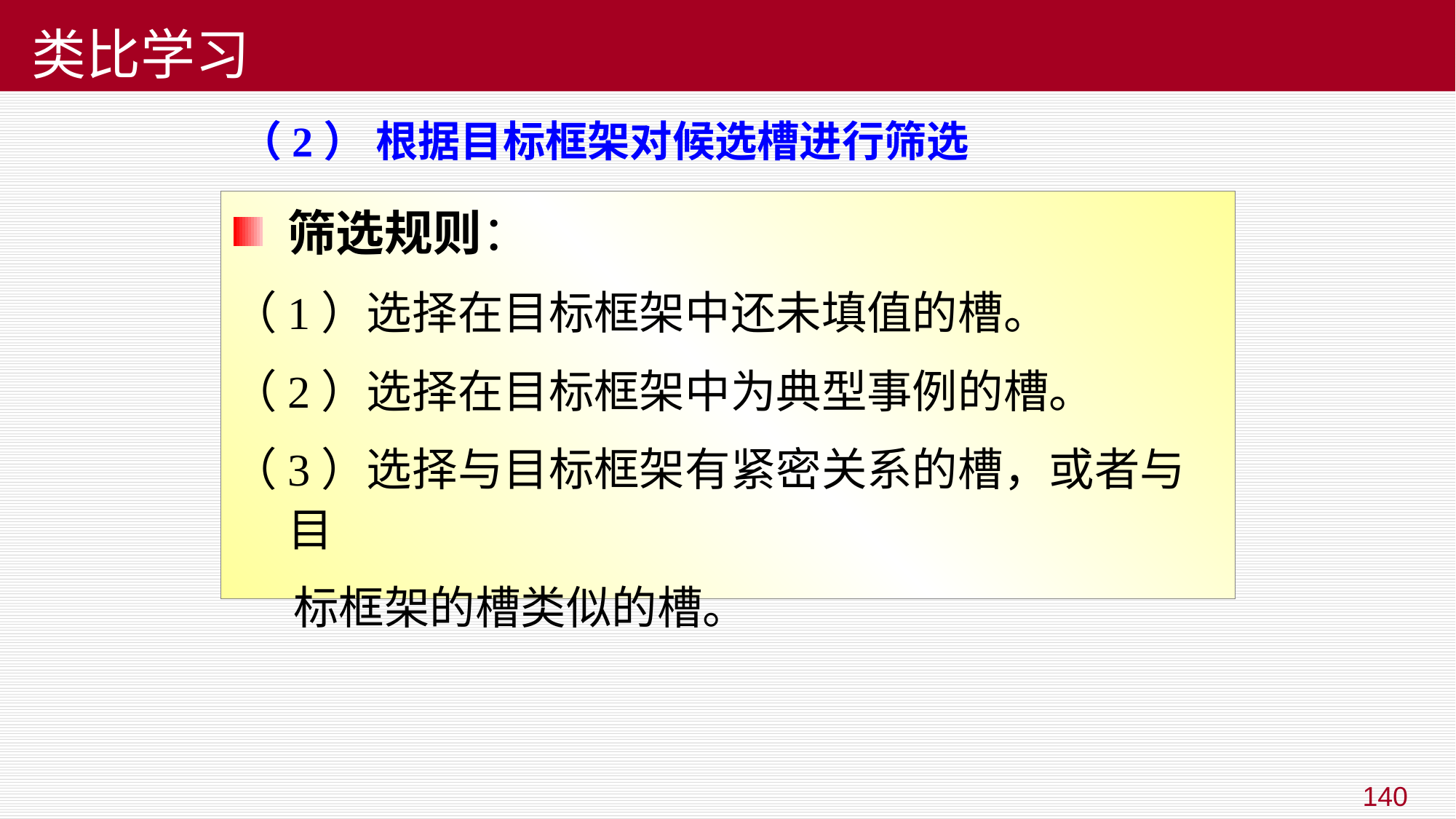

# 类比学习
 （2） 根据目标框架对候选槽进行筛选
筛选规则：
（1）选择在目标框架中还未填值的槽。
（2）选择在目标框架中为典型事例的槽。
（3）选择与目标框架有紧密关系的槽，或者与目
     标框架的槽类似的槽。
140